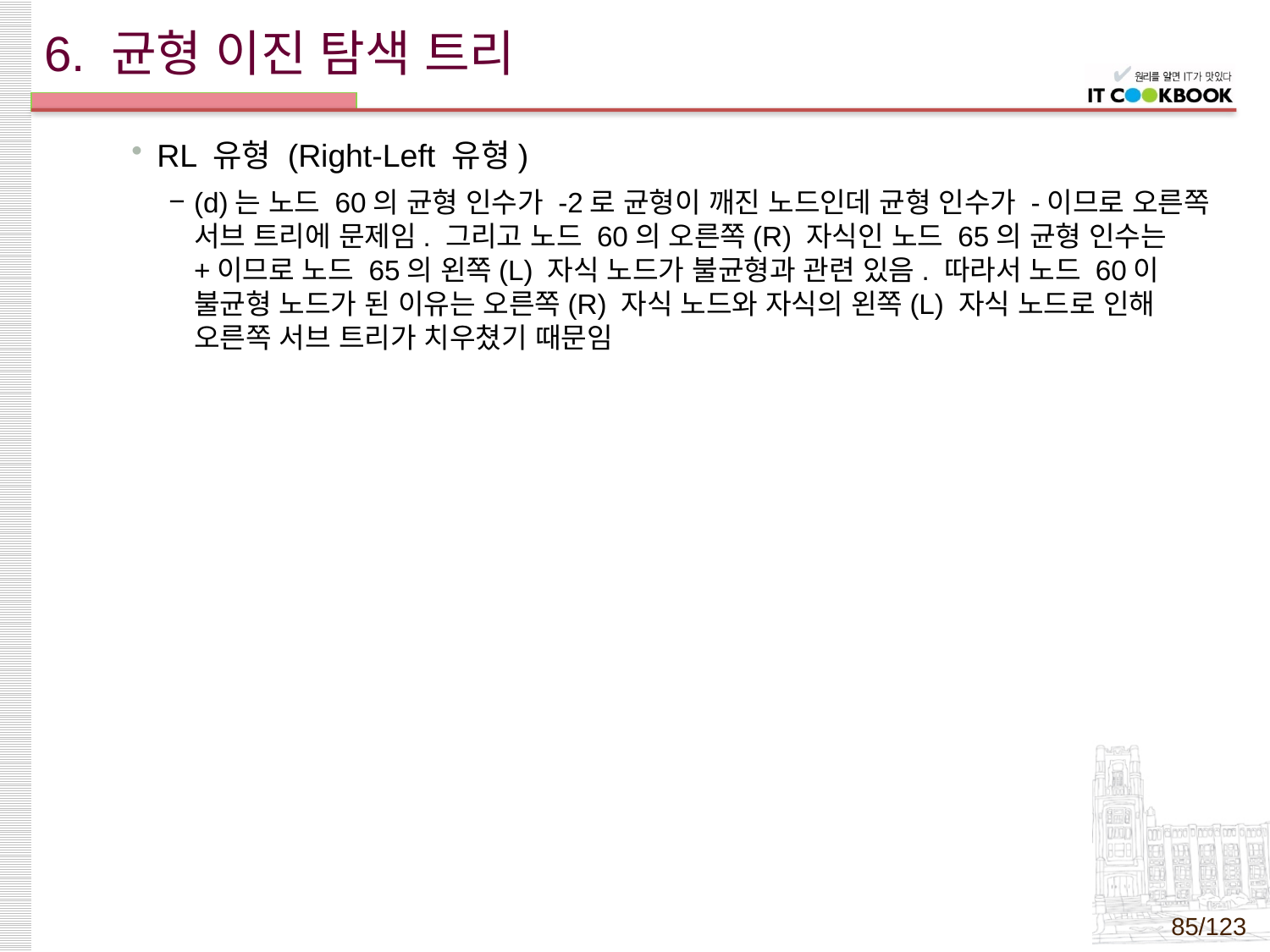

# 6. 균형 이진 탐색 트리
RL 유형 (Right-Left 유형)
(d)는 노드 60의 균형 인수가 -2로 균형이 깨진 노드인데 균형 인수가 -이므로 오른쪽 서브 트리에 문제임. 그리고 노드 60의 오른쪽(R) 자식인 노드 65의 균형 인수는 +이므로 노드 65의 왼쪽(L) 자식 노드가 불균형과 관련 있음. 따라서 노드 60이 불균형 노드가 된 이유는 오른쪽(R) 자식 노드와 자식의 왼쪽(L) 자식 노드로 인해 오른쪽 서브 트리가 치우쳤기 때문임